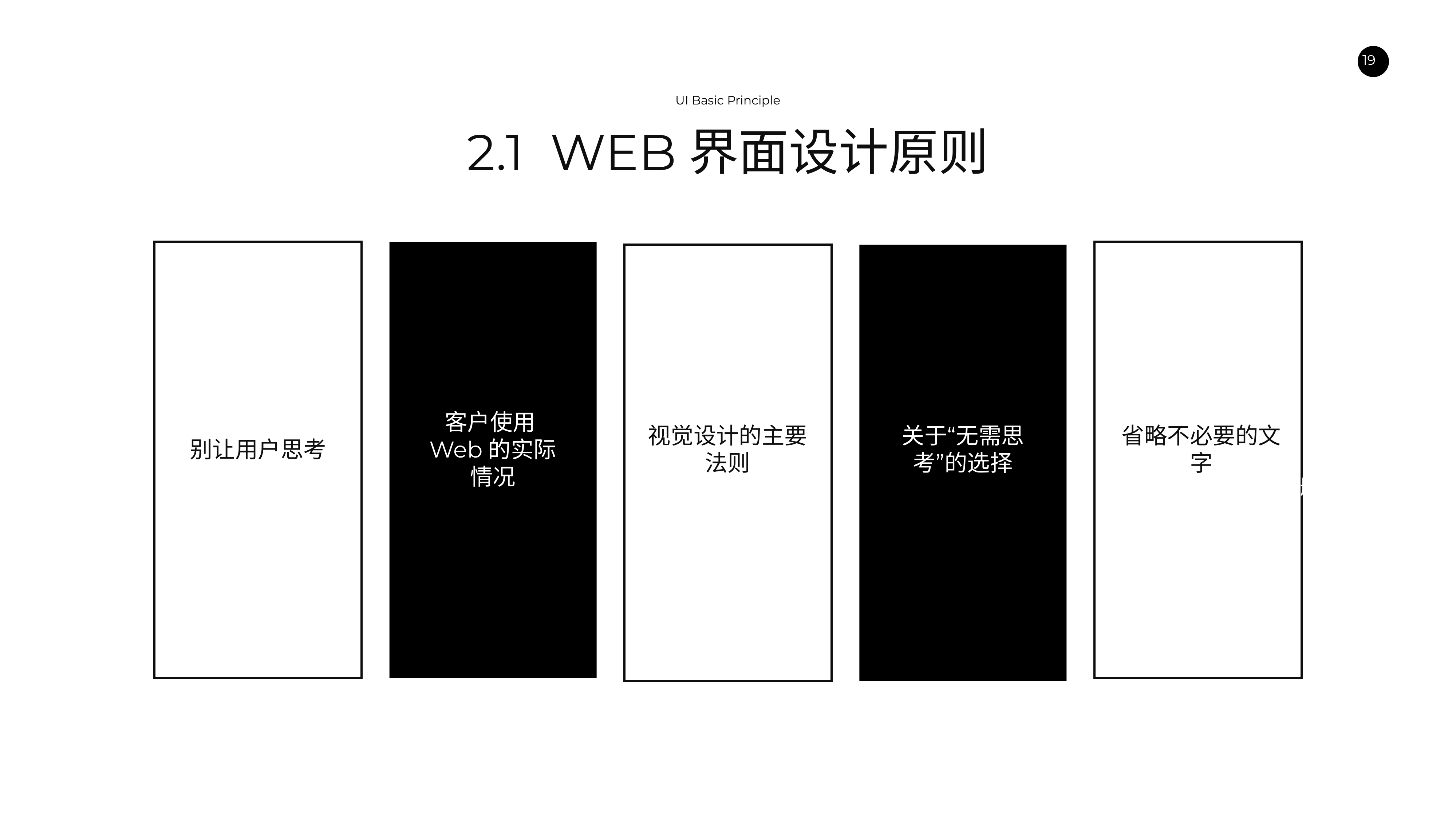

UI Basic Principle
2.1  WEB界面设计原则

别让用户思考

客户使用Web的实际情况
视觉设计的主要法则
关于“无需思考”的选择
省略不必要的文字
优秀导航设计